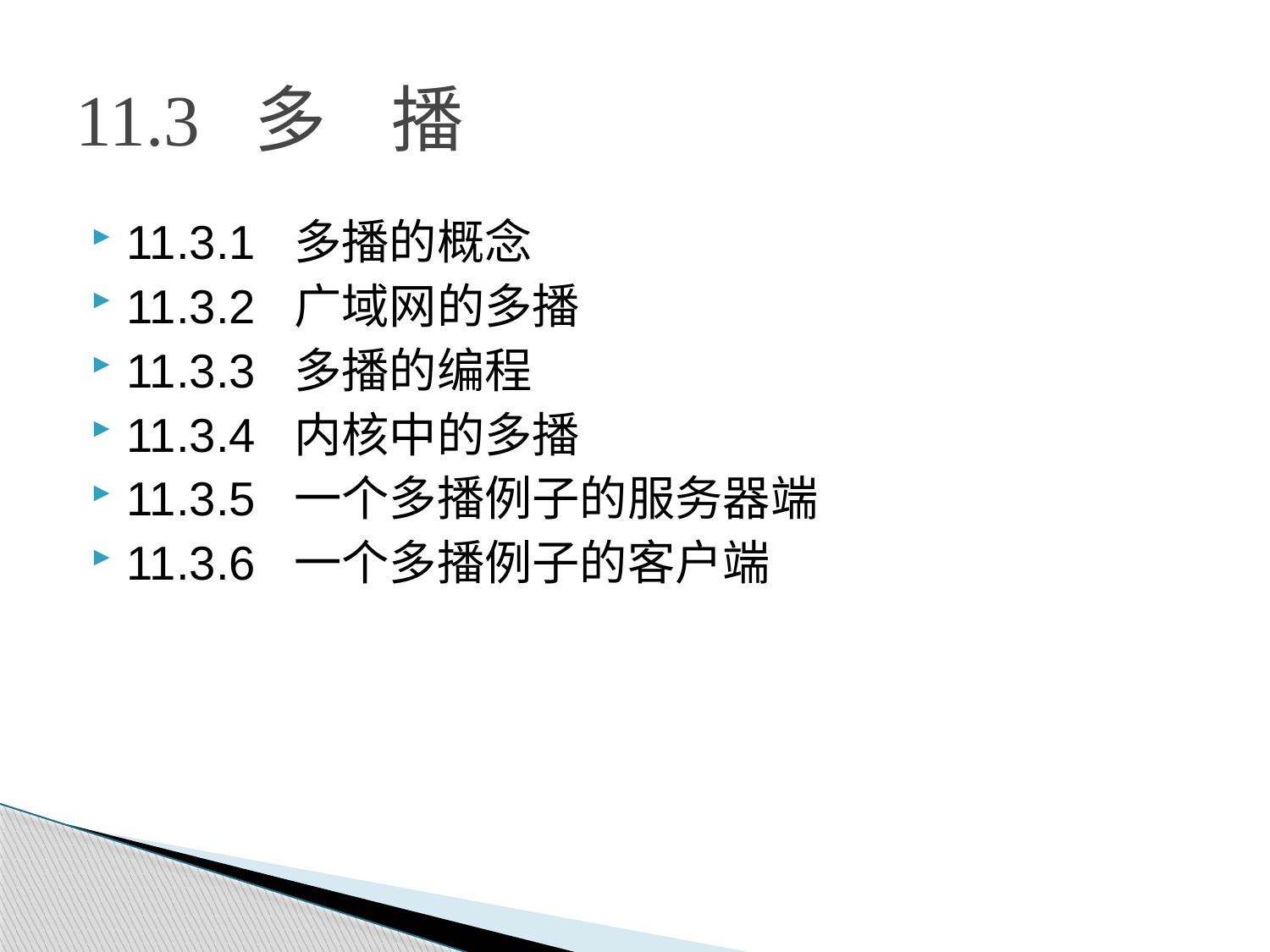

# 11.3  多    播
11.3.1  多播的概念
11.3.2  广域网的多播
11.3.3  多播的编程
11.3.4  内核中的多播
11.3.5  一个多播例子的服务器端
11.3.6  一个多播例子的客户端